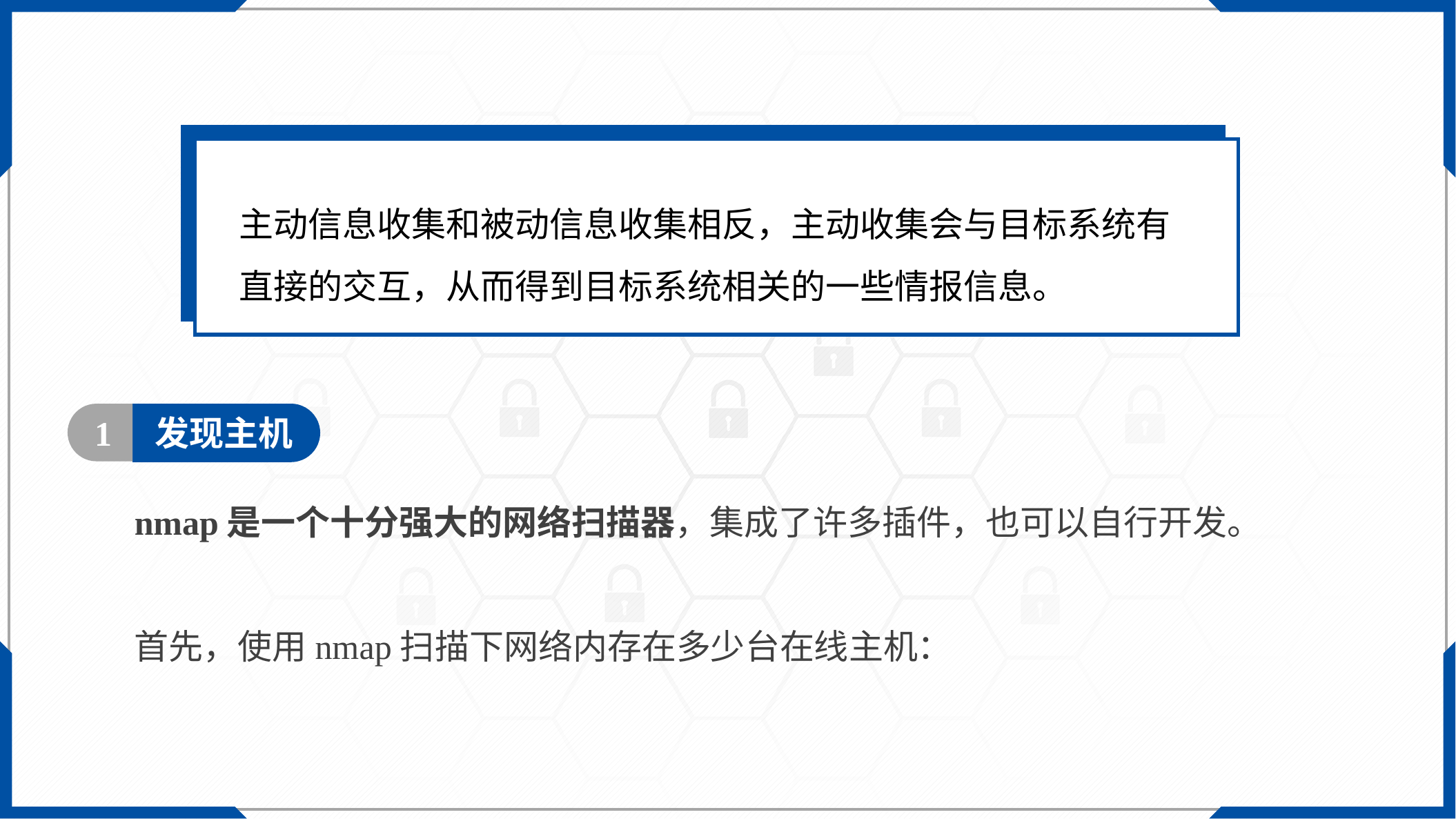

主动信息收集和被动信息收集相反，主动收集会与目标系统有直接的交互，从而得到目标系统相关的一些情报信息。

1
发现主机
nmap是一个十分强大的网络扫描器，集成了许多插件，也可以自行开发。

首先，使用nmap扫描下网络内存在多少台在线主机：